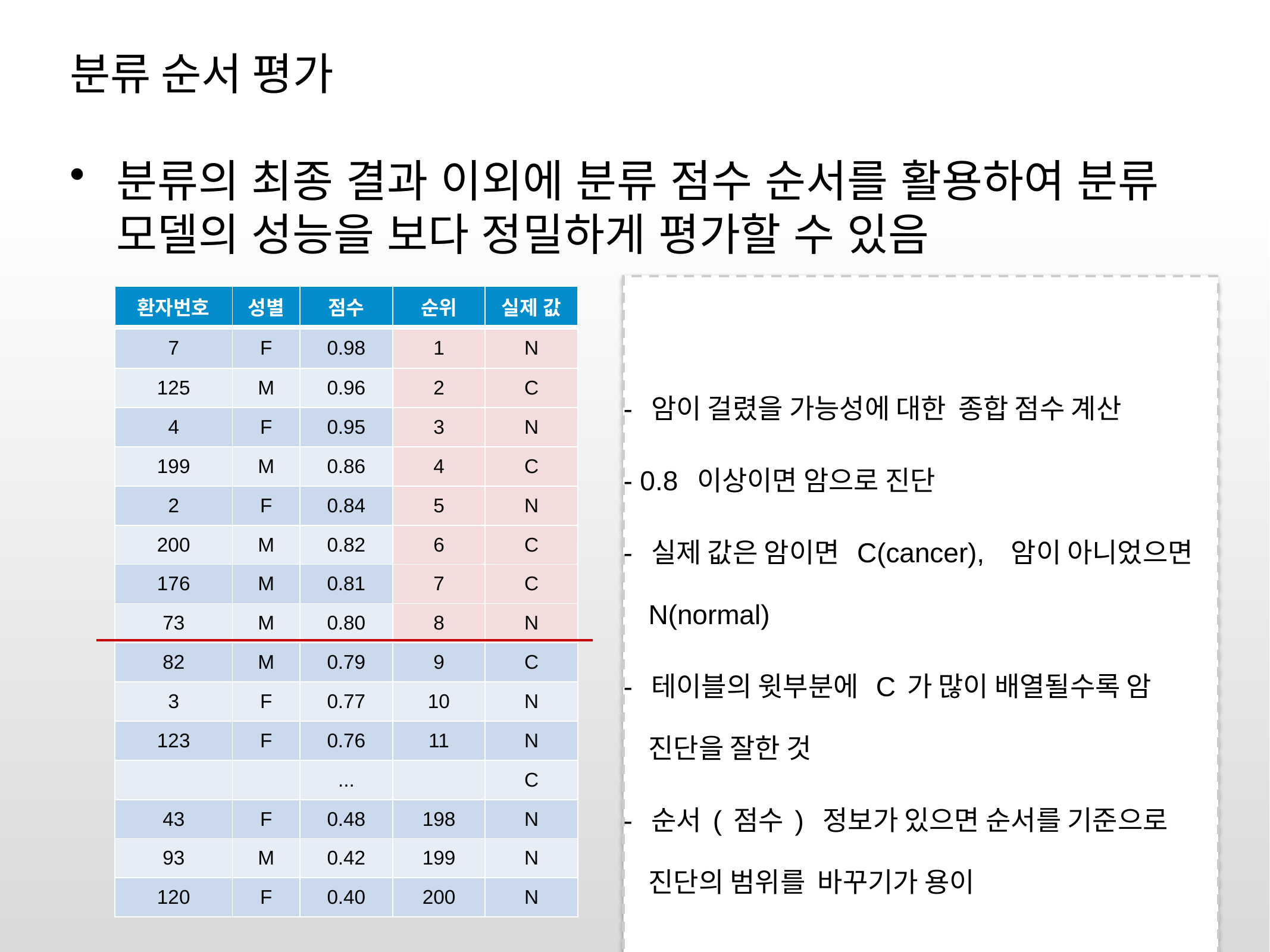

# 분류 순서 평가
분류의 최종 결과 이외에 분류 점수 순서를 활용하여 분류 모델의 성능을 보다 정밀하게 평가할 수 있음
- 암이 걸렸을 가능성에 대한  종합 점수 계산
- 0.8 이상이면 암으로 진단
- 실제 값은 암이면 C(cancer),  암이 아니었으면 N(normal)
- 테이블의 윗부분에 C가 많이 배열될수록 암 진단을 잘한 것
- 순서(점수) 정보가 있으면 순서를 기준으로 진단의 범위를  바꾸기가 용이

| 환자번호 | 성별 | 점수 | 순위 | 실제 값 |
| --- | --- | --- | --- | --- |
| 7 | F | 0.98 | 1 | N |
| 125 | M | 0.96 | 2 | C |
| 4 | F | 0.95 | 3 | N |
| 199 | M | 0.86 | 4 | C |
| 2 | F | 0.84 | 5 | N |
| 200 | M | 0.82 | 6 | C |
| 176 | M | 0.81 | 7 | C |
| 73 | M | 0.80 | 8 | N |
| 82 | M | 0.79 | 9 | C |
| 3 | F | 0.77 | 10 | N |
| 123 | F | 0.76 | 11 | N |
|  |  | ... |  | C |
| 43 | F | 0.48 | 198 | N |
| 93 | M | 0.42 | 199 | N |
| 120 | F | 0.40 | 200 | N |

216